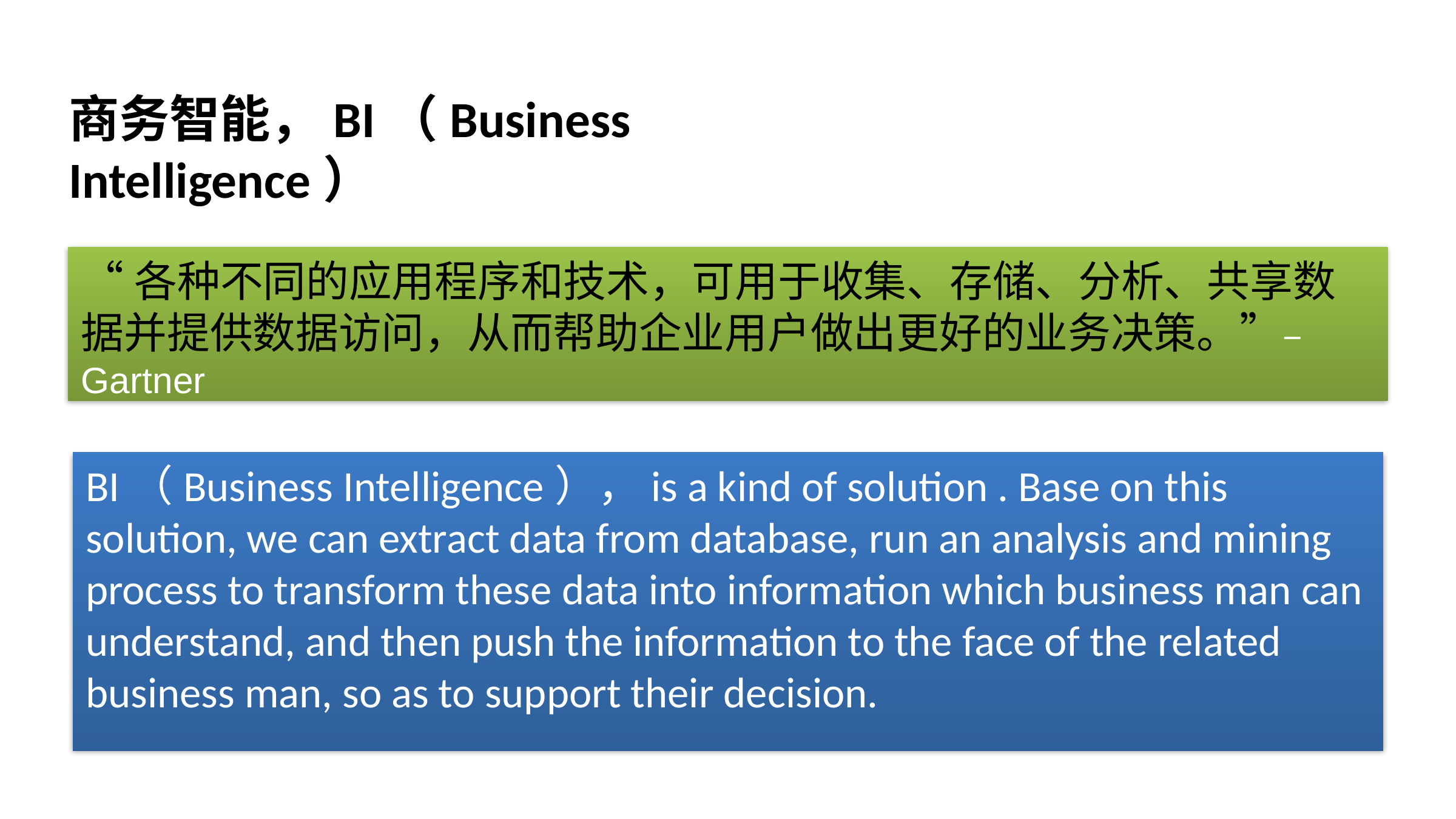

商务智能，BI（Business Intelligence）
“各种不同的应用程序和技术，可用于收集、存储、分析、共享数据并提供数据访问，从而帮助企业用户做出更好的业务决策。”– Gartner
BI（Business Intelligence），is a kind of solution . Base on this solution, we can extract data from database, run an analysis and mining process to transform these data into information which business man can understand, and then push the information to the face of the related business man, so as to support their decision.